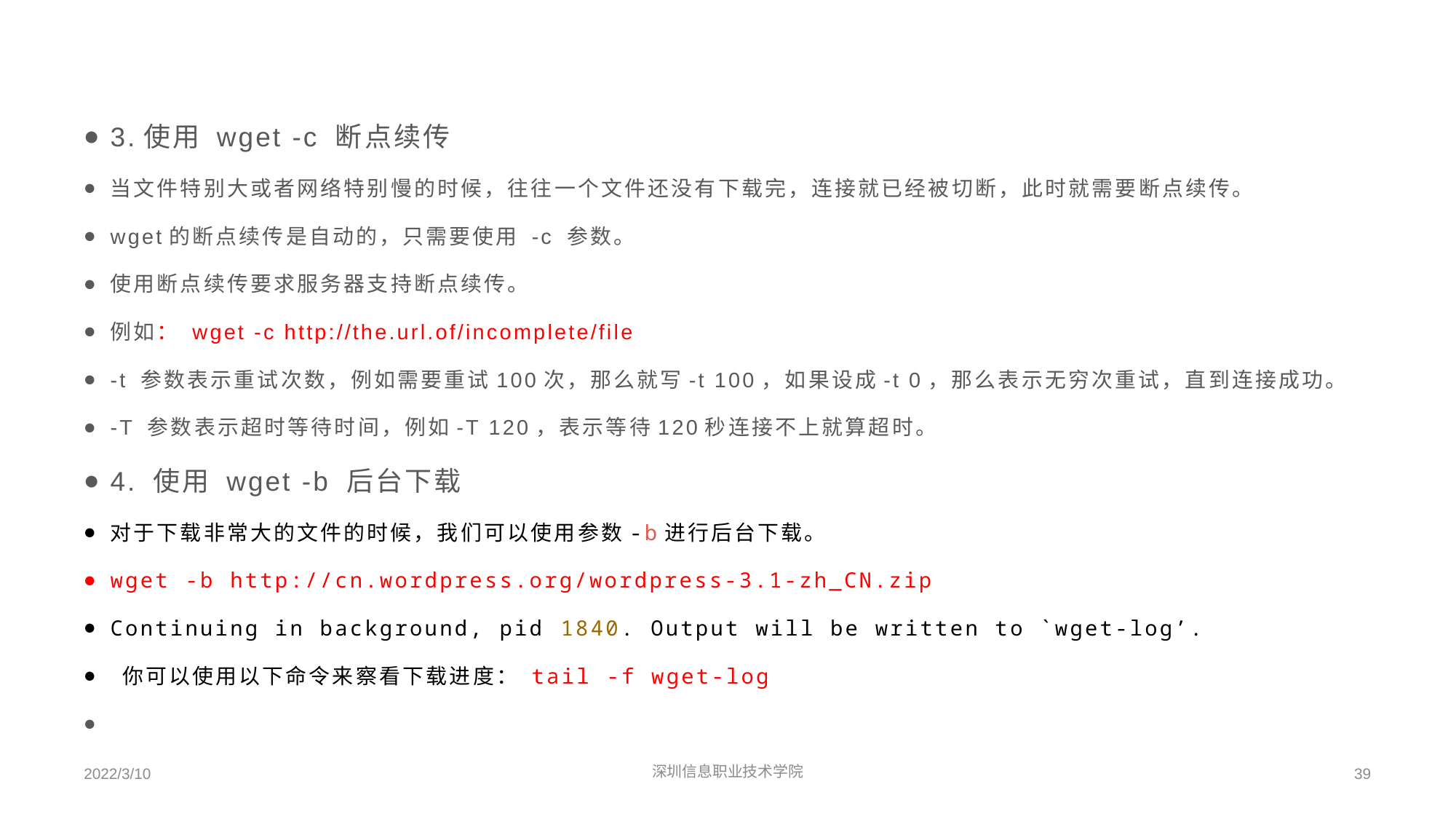

3.使用 wget -c 断点续传
当文件特别大或者网络特别慢的时候，往往一个文件还没有下载完，连接就已经被切断，此时就需要断点续传。
wget的断点续传是自动的，只需要使用 -c 参数。
使用断点续传要求服务器支持断点续传。
例如： wget -c http://the.url.of/incomplete/file
-t 参数表示重试次数，例如需要重试100次，那么就写-t 100，如果设成-t 0，那么表示无穷次重试，直到连接成功。
-T 参数表示超时等待时间，例如-T 120，表示等待120秒连接不上就算超时。
4. 使用 wget -b 后台下载
对于下载非常大的文件的时候，我们可以使用参数-b进行后台下载。
wget -b http://cn.wordpress.org/wordpress-3.1-zh_CN.zip
Continuing in background, pid 1840. Output will be written to `wget-log’.
 你可以使用以下命令来察看下载进度： tail -f wget-log

2022/3/10
深圳信息职业技术学院
39